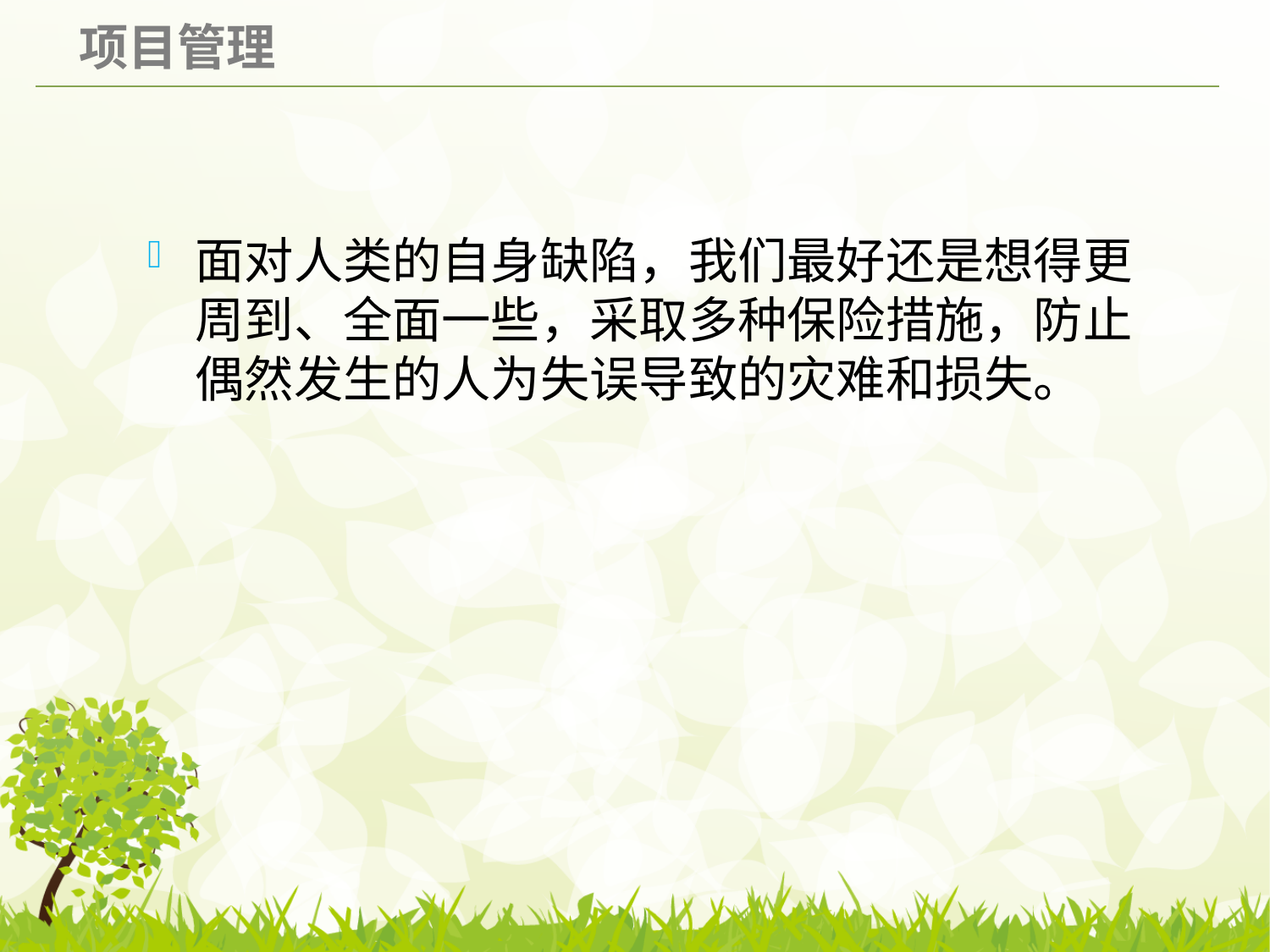

#
面对人类的自身缺陷，我们最好还是想得更周到、全面一些，采取多种保险措施，防止偶然发生的人为失误导致的灾难和损失。